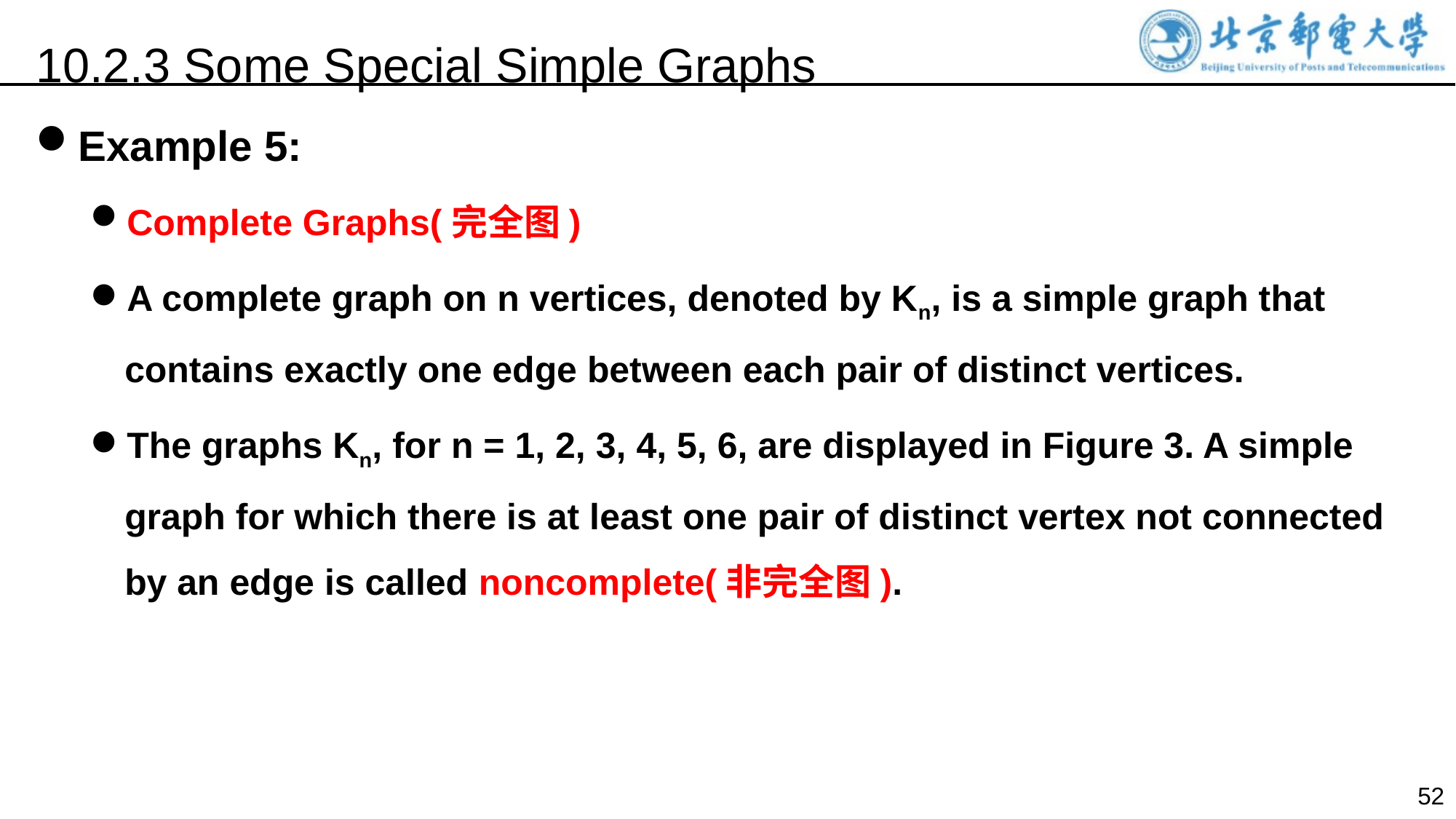

10.2.3 Some Special Simple Graphs
Example 5:
Complete Graphs(完全图)
A complete graph on n vertices, denoted by Kn, is a simple graph that contains exactly one edge between each pair of distinct vertices.
The graphs Kn, for n = 1, 2, 3, 4, 5, 6, are displayed in Figure 3. A simple graph for which there is at least one pair of distinct vertex not connected by an edge is called noncomplete(非完全图).